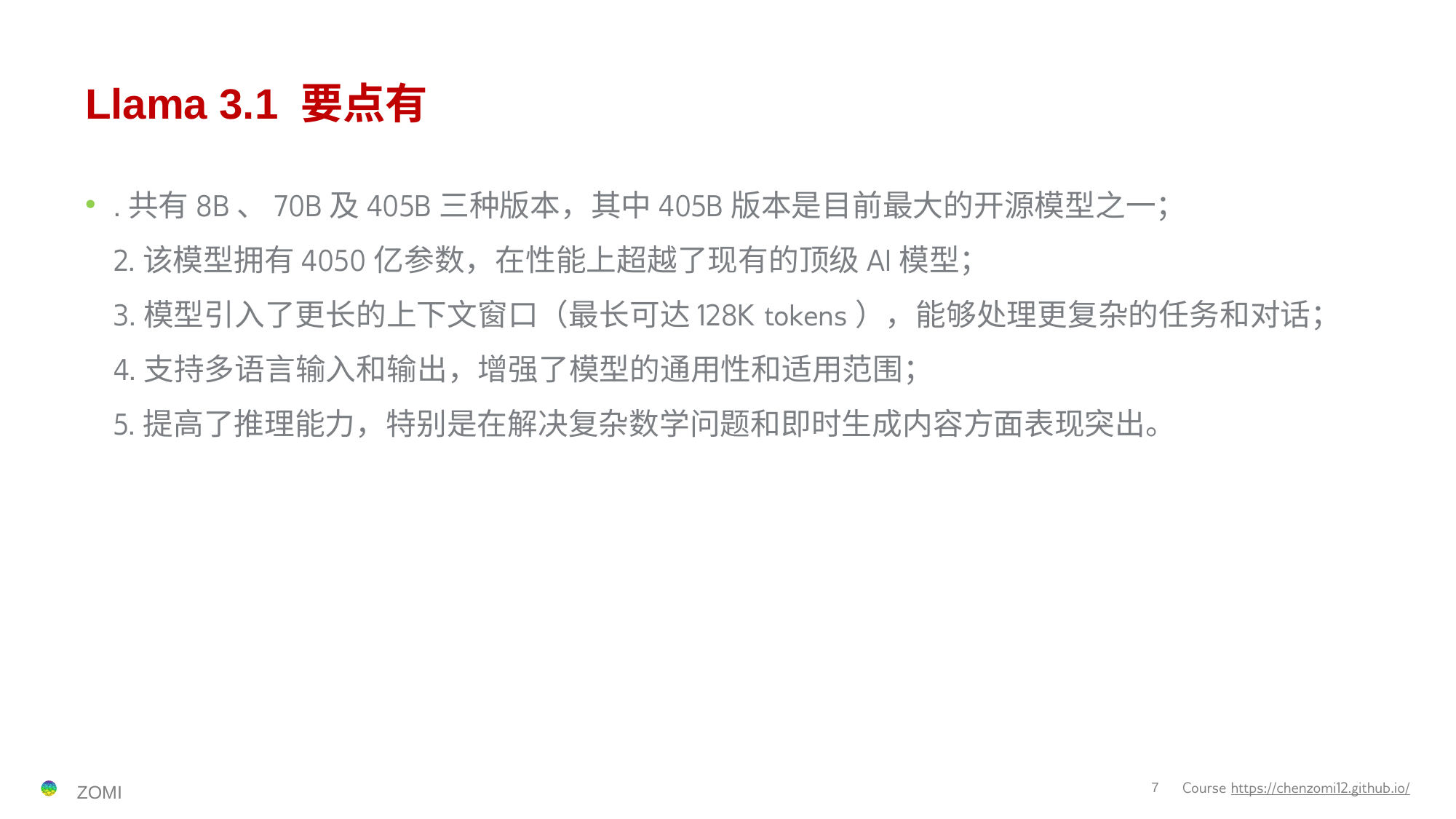

# Llama 3.1 要点有
.共有8B、70B及405B三种版本，其中405B版本是目前最大的开源模型之一；
2.该模型拥有4050亿参数，在性能上超越了现有的顶级AI模型；
3.模型引入了更长的上下文窗口（最长可达128K tokens），能够处理更复杂的任务和对话；
4.支持多语言输入和输出，增强了模型的通用性和适用范围；
5.提高了推理能力，特别是在解决复杂数学问题和即时生成内容方面表现突出。